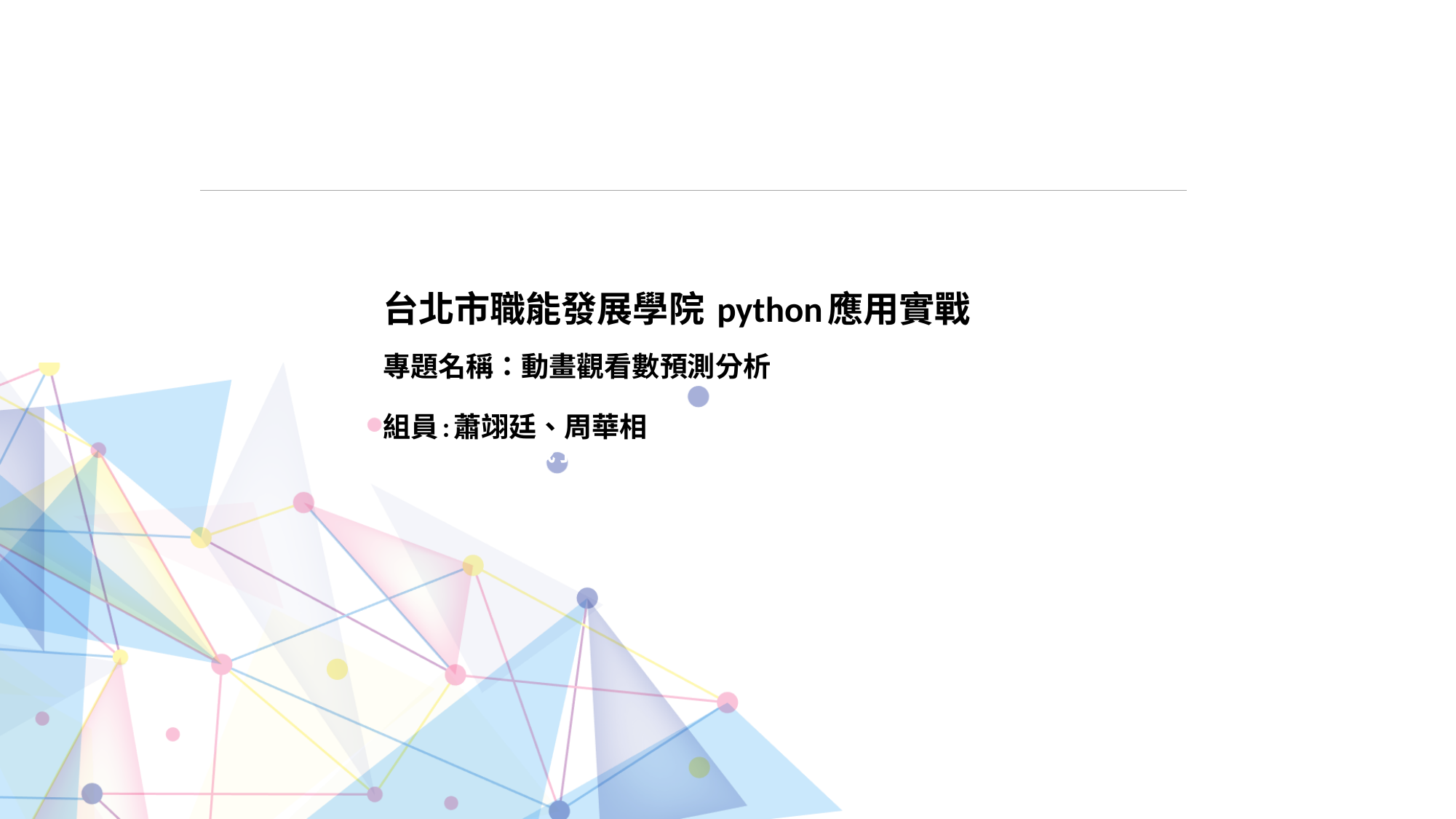

# 台北市職能發展學院 python應用實戰 專題名稱：動畫觀看數預測分析 組員:蕭翊廷、周華相 你居然發現我了><!